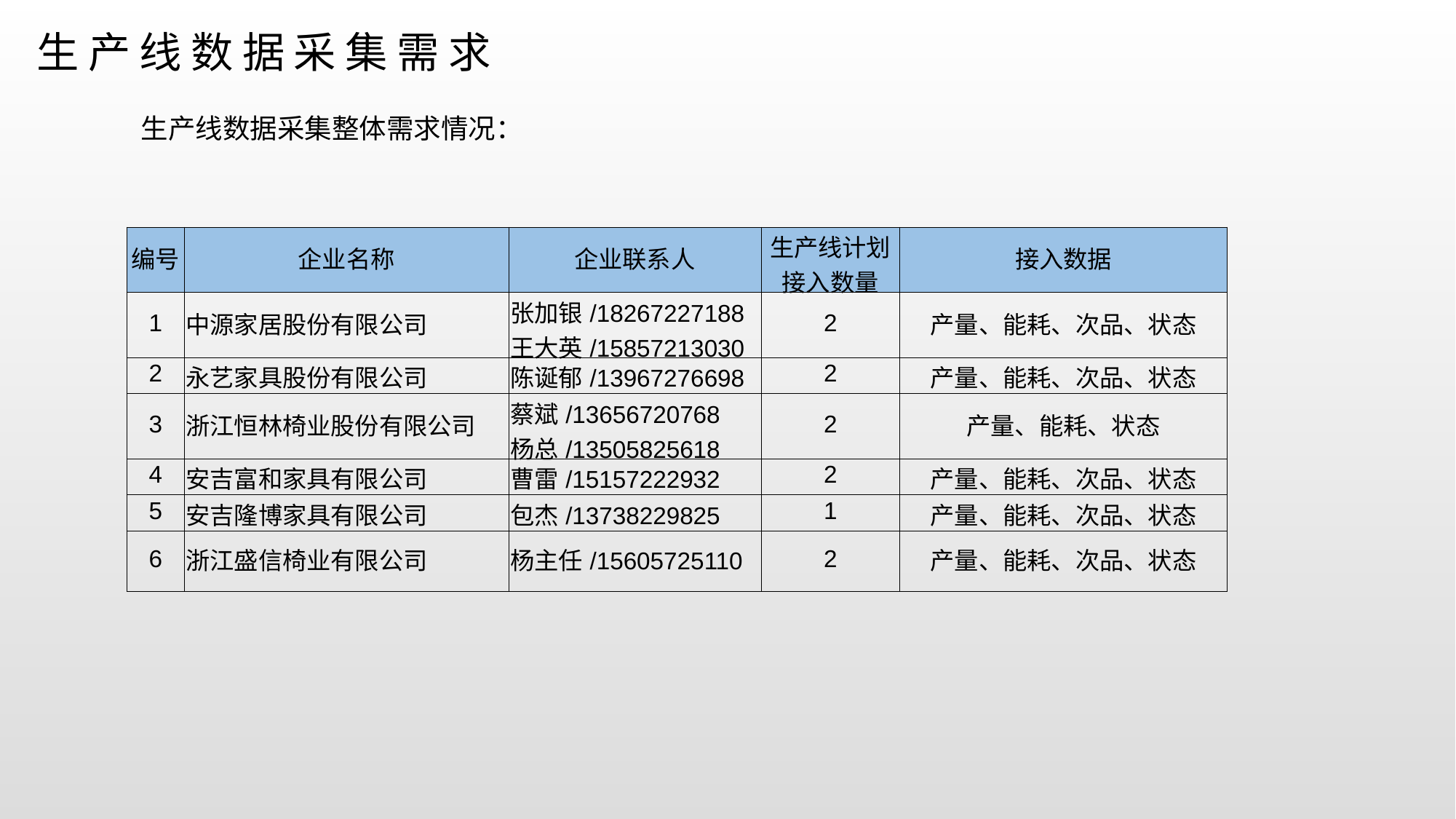

# 生产线数据采集需求
生产线数据采集整体需求情况：
| 编号 | 企业名称 | 企业联系人 | 生产线计划接入数量 | 接入数据 |
| --- | --- | --- | --- | --- |
| 1 | 中源家居股份有限公司 | 张加银/18267227188 王大英/15857213030 | 2 | 产量、能耗、次品、状态 |
| 2 | 永艺家具股份有限公司 | 陈诞郁/13967276698 | 2 | 产量、能耗、次品、状态 |
| 3 | 浙江恒林椅业股份有限公司 | 蔡斌/13656720768 杨总/13505825618 | 2 | 产量、能耗、状态 |
| 4 | 安吉富和家具有限公司 | 曹雷/15157222932 | 2 | 产量、能耗、次品、状态 |
| 5 | 安吉隆博家具有限公司 | 包杰/13738229825 | 1 | 产量、能耗、次品、状态 |
| 6 | 浙江盛信椅业有限公司 | 杨主任/15605725110 | 2 | 产量、能耗、次品、状态 |